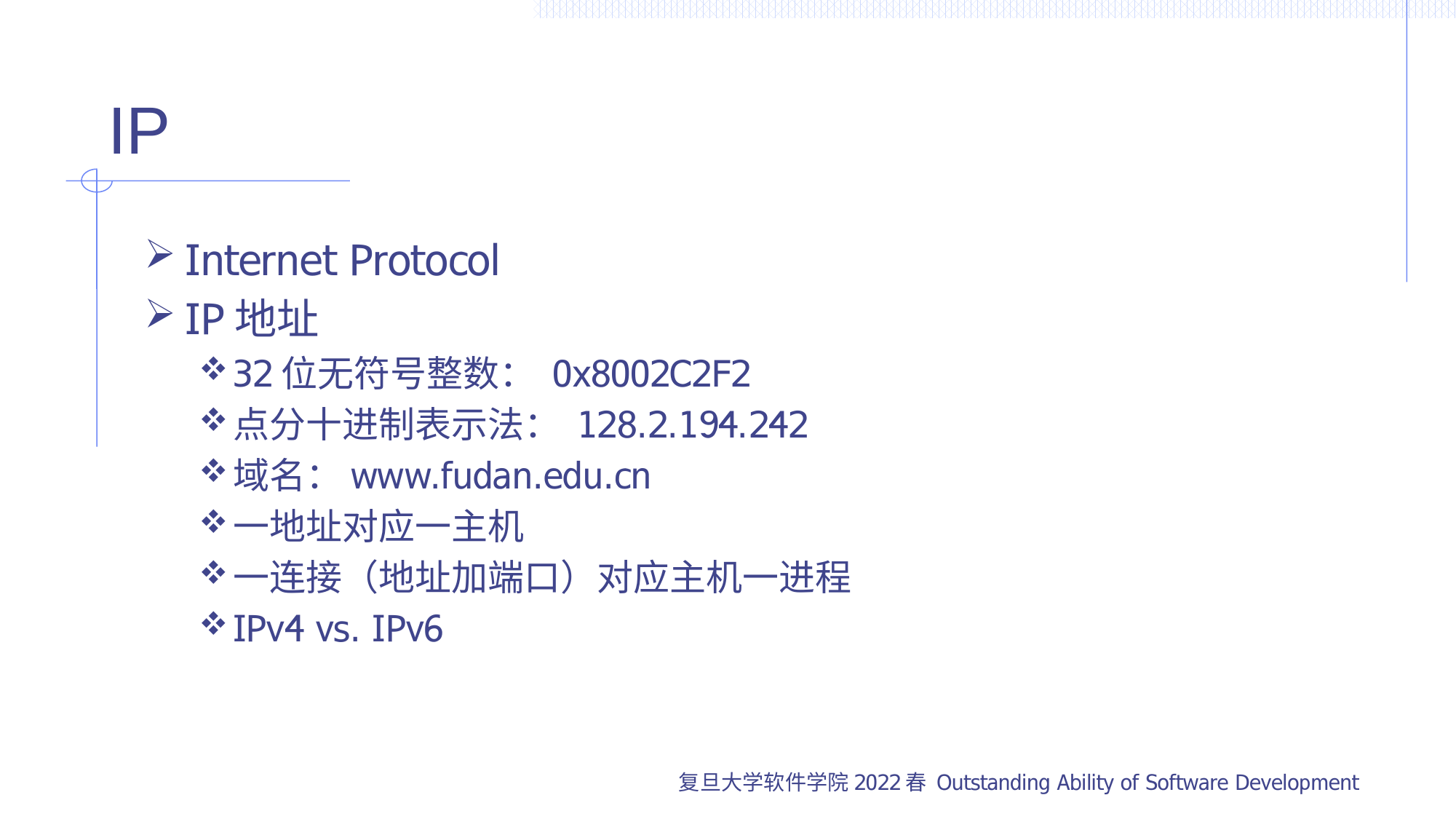

# IP
Internet Protocol
IP地址
32位无符号整数： 0x8002C2F2
点分十进制表示法： 128.2.194.242
域名：www.fudan.edu.cn
一地址对应一主机
一连接（地址加端口）对应主机一进程
IPv4 vs. IPv6